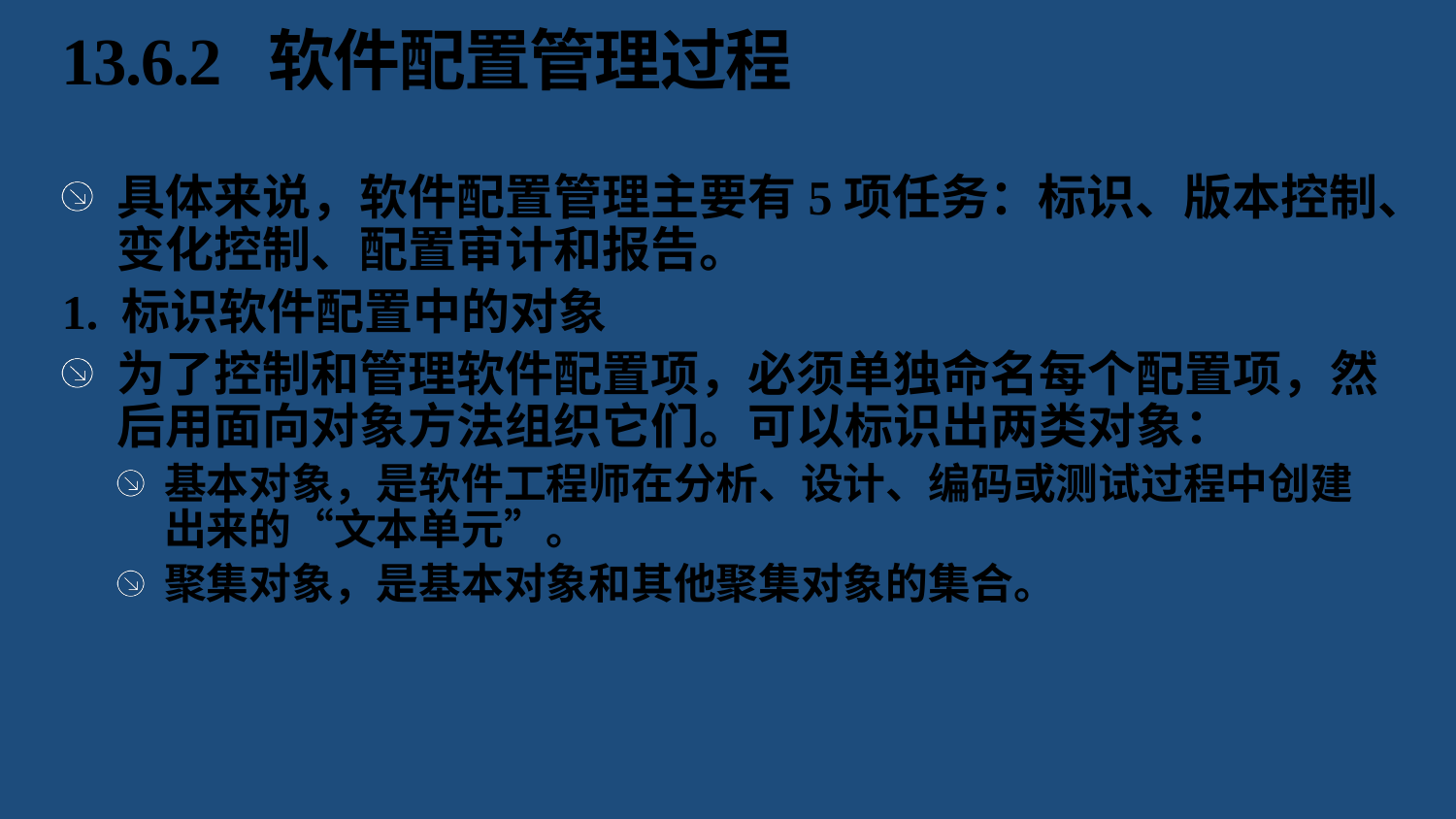

# 13.6.2  软件配置管理过程
具体来说，软件配置管理主要有5项任务：标识、版本控制、变化控制、配置审计和报告。
1. 标识软件配置中的对象
为了控制和管理软件配置项，必须单独命名每个配置项，然后用面向对象方法组织它们。可以标识出两类对象：
基本对象，是软件工程师在分析、设计、编码或测试过程中创建出来的“文本单元”。
聚集对象，是基本对象和其他聚集对象的集合。